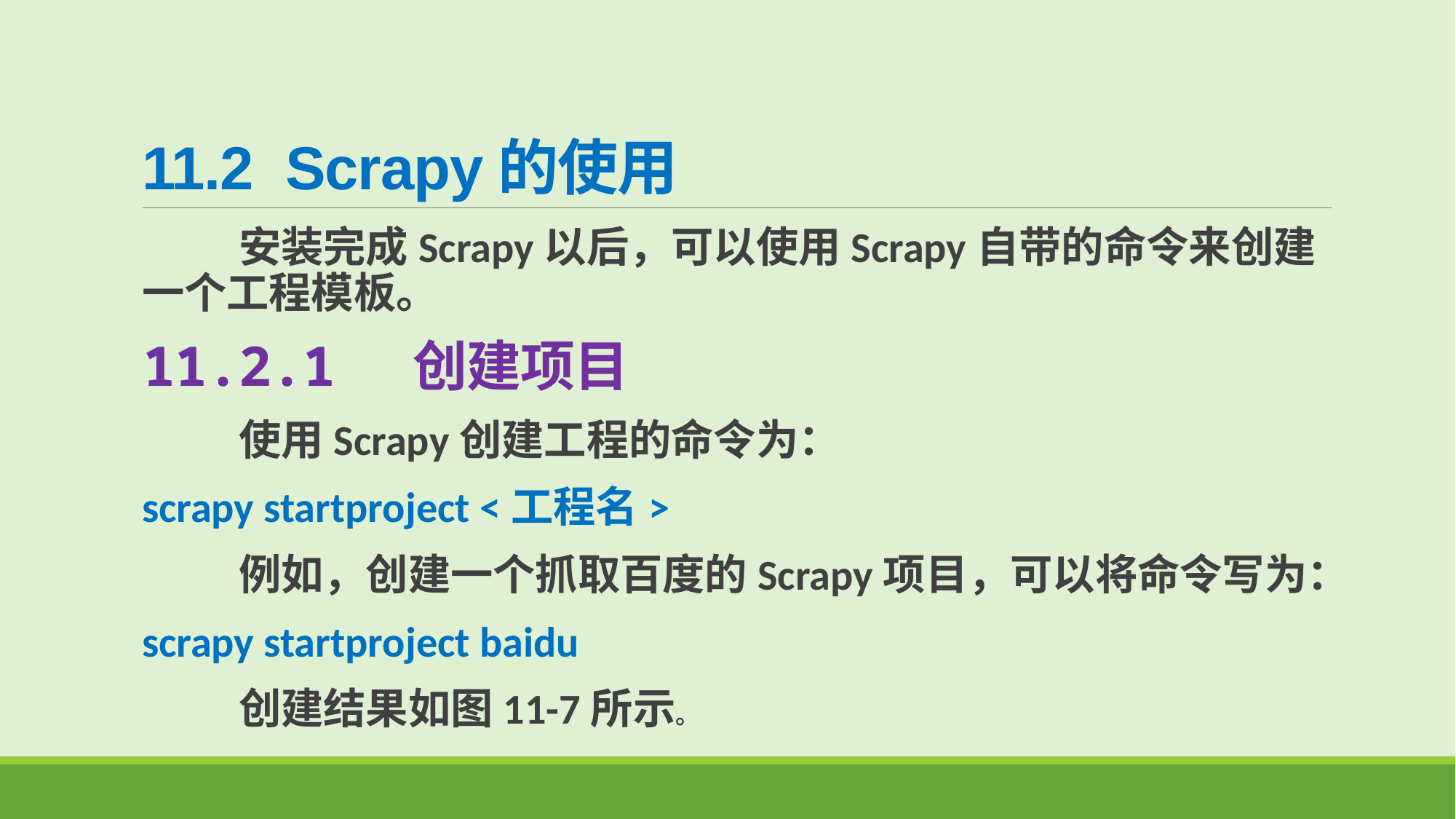

# 11.2  Scrapy的使用
         安装完成Scrapy以后，可以使用Scrapy自带的命令来创建一个工程模板。
11.2.1  创建项目
         使用Scrapy创建工程的命令为：
scrapy startproject <工程名>
         例如，创建一个抓取百度的Scrapy项目，可以将命令写为：
scrapy startproject baidu
         创建结果如图11-7所示。